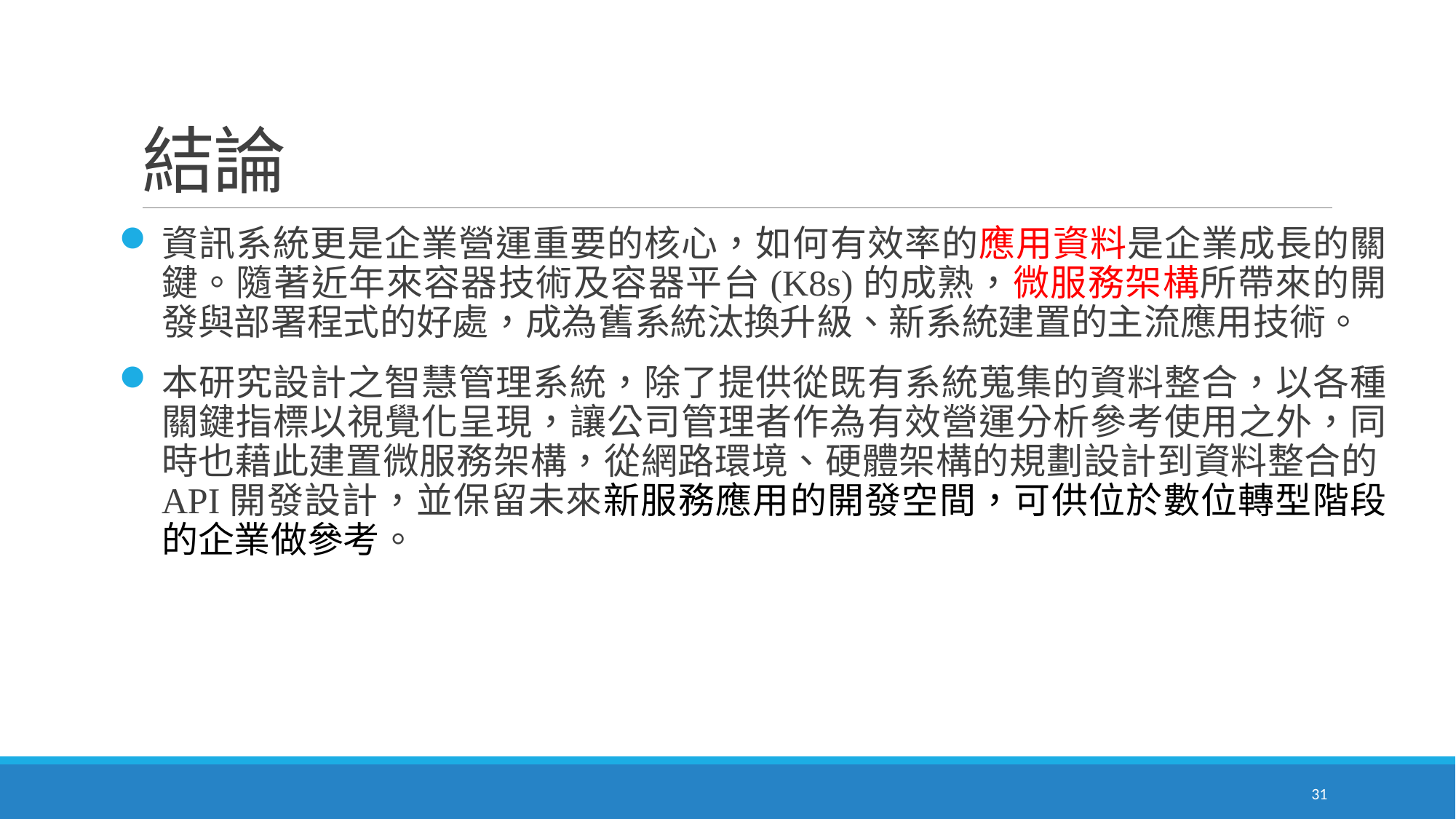

# 結論
資訊系統更是企業營運重要的核心，如何有效率的應用資料是企業成長的關鍵。隨著近年來容器技術及容器平台(K8s)的成熟，微服務架構所帶來的開發與部署程式的好處，成為舊系統汰換升級、新系統建置的主流應用技術。
本研究設計之智慧管理系統，除了提供從既有系統蒐集的資料整合，以各種關鍵指標以視覺化呈現，讓公司管理者作為有效營運分析參考使用之外，同時也藉此建置微服務架構，從網路環境、硬體架構的規劃設計到資料整合的API開發設計，並保留未來新服務應用的開發空間，可供位於數位轉型階段的企業做參考。
31